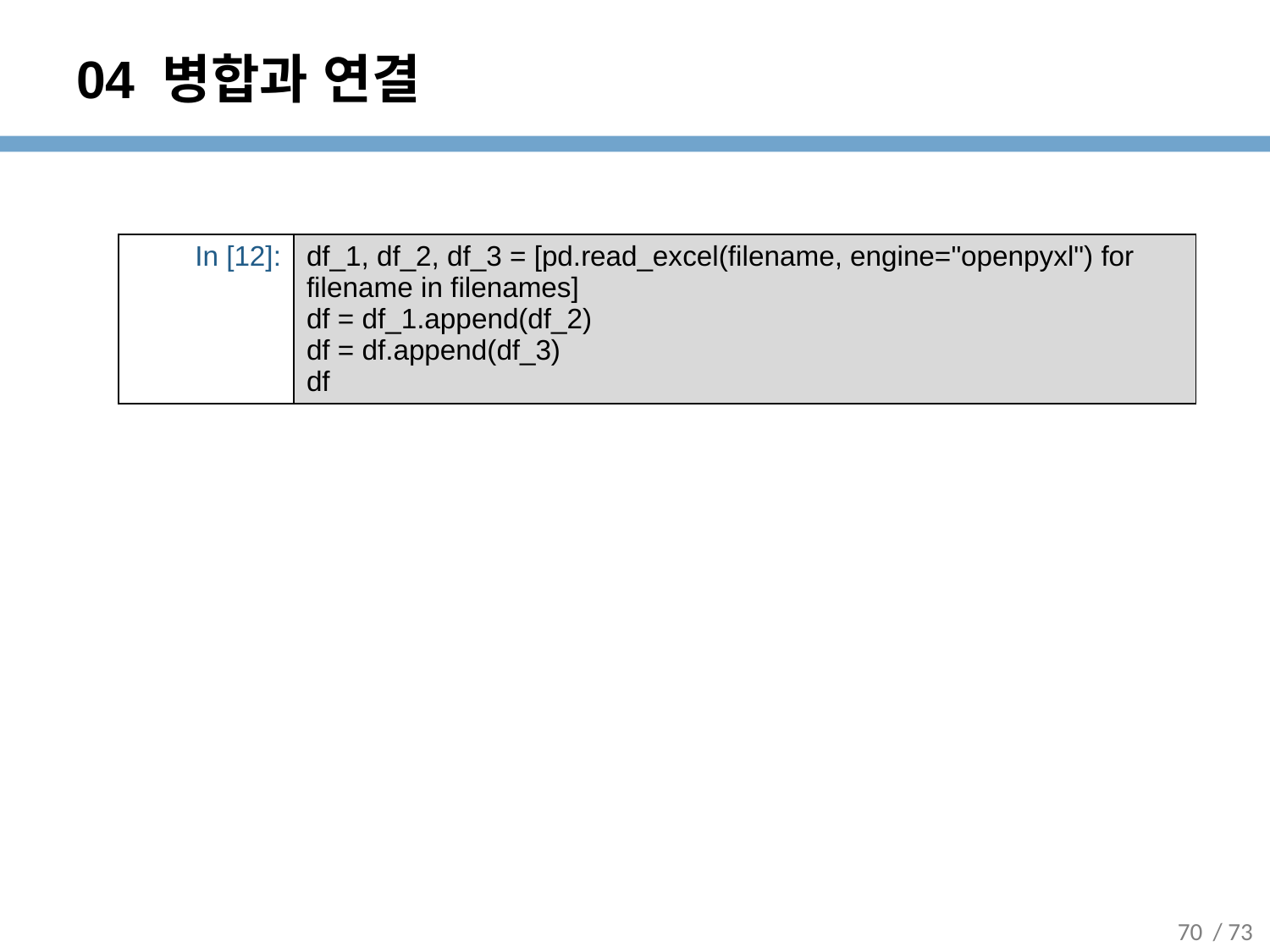

# 04 병합과 연결
| In [12]: | df\_1, df\_2, df\_3 = [pd.read\_excel(filename, engine="openpyxl") for filename in filenames] df = df\_1.append(df\_2) df = df.append(df\_3) df |
| --- | --- |
70
/ 73